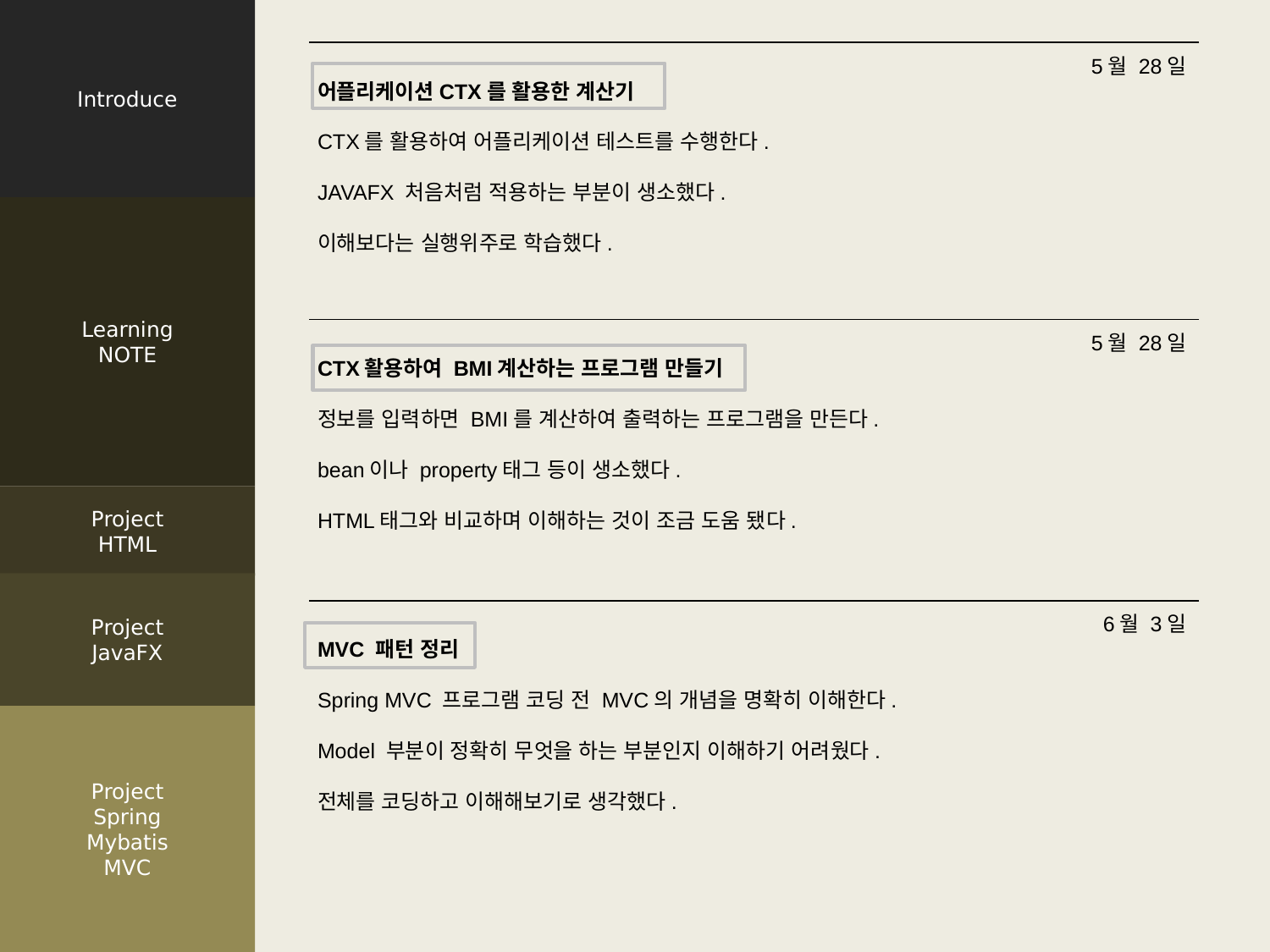

Introduce
Learning
NOTE
Project
HTML
Project
JavaFX
Project
Spring
Mybatis
MVC

5월 28일
어플리케이션CTX를 활용한 계산기

CTX를 활용하여 어플리케이션 테스트를 수행한다.

JAVAFX 처음처럼 적용하는 부분이 생소했다.

이해보다는 실행위주로 학습했다.

5월 28일
CTX활용하여 BMI계산하는 프로그램 만들기

정보를 입력하면 BMI를 계산하여 출력하는 프로그램을 만든다.

bean이나 property태그 등이 생소했다.

HTML태그와 비교하며 이해하는 것이 조금 도움 됐다.

6월 3일
MVC 패턴 정리

Spring MVC 프로그램 코딩 전 MVC의 개념을 명확히 이해한다.

Model 부분이 정확히 무엇을 하는 부분인지 이해하기 어려웠다.

전체를 코딩하고 이해해보기로 생각했다.